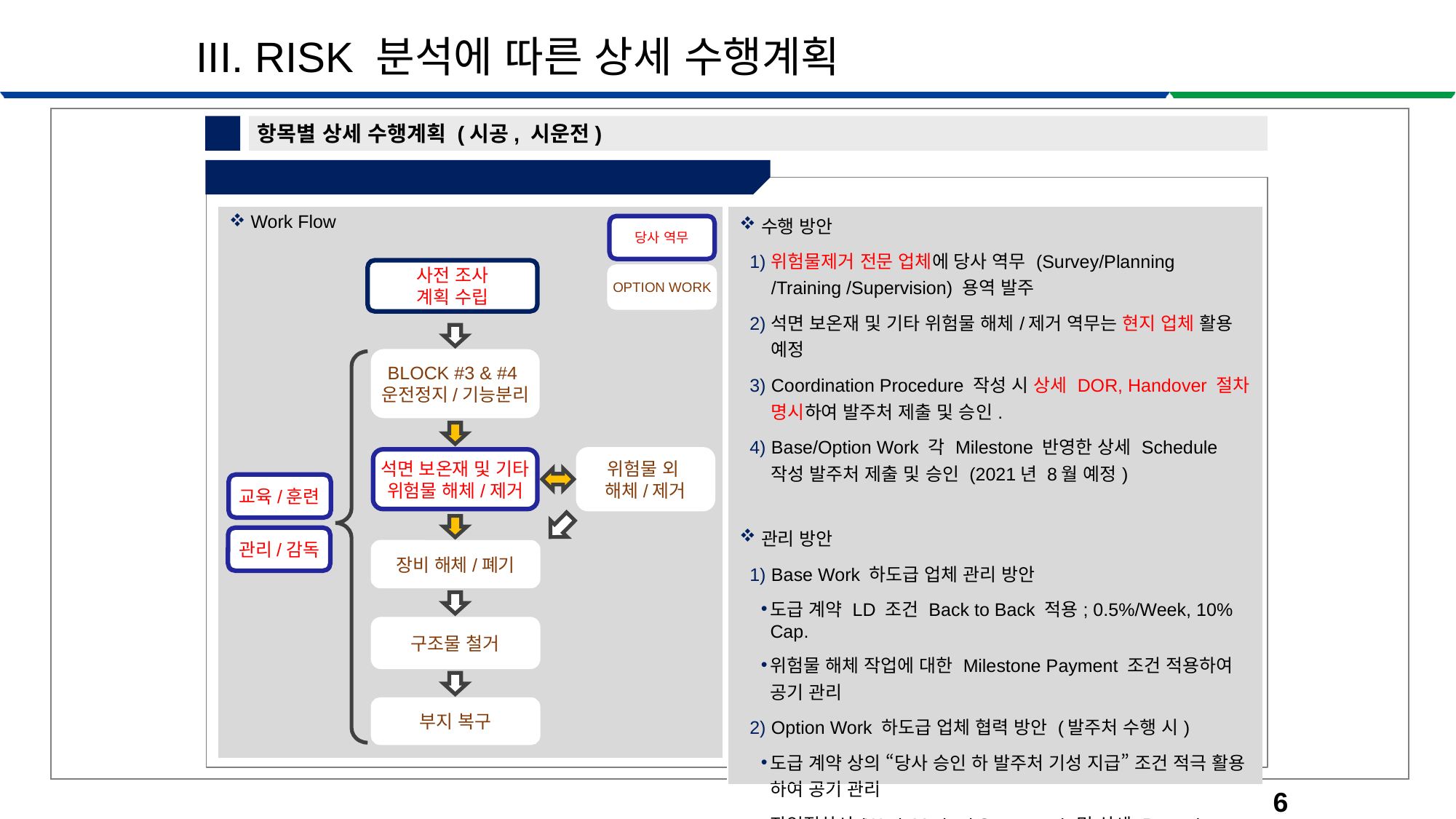

III. RISK 분석에 따른 상세 수행계획
5
항목별 상세 수행계획 (시공, 시운전)
⑧ Block 3&4 위험물 제거 수행 방안

| Work Flow |
| --- |
| 수행 방안 위험물제거 전문 업체에 당사 역무 (Survey/Planning /Training /Supervision) 용역 발주 석면 보온재 및 기타 위험물 해체/제거 역무는 현지 업체 활용 예정 Coordination Procedure 작성 시 상세 DOR, Handover 절차 명시하여 발주처 제출 및 승인. Base/Option Work 각 Milestone 반영한 상세 Schedule 작성 발주처 제출 및 승인 (2021년 8월 예정) 관리 방안 Base Work 하도급 업체 관리 방안 도급 계약 LD 조건 Back to Back 적용; 0.5%/Week, 10% Cap. 위험물 해체 작업에 대한 Milestone Payment 조건 적용하여 공기 관리 Option Work 하도급 업체 협력 방안 (발주처 수행 시) 도급 계약 상의 “당사 승인 하 발주처 기성 지급” 조건 적극 활용 하여 공기 관리 작업절차서(Work Method Statement) 및 상세 Procedure 발주처 승인 전 사전 협의 |
| --- |
당사 역무
사전 조사
계획 수립
OPTION WORK

BLOCK #3 & #4
운전정지/기능분리

석면 보온재 및 기타
위험물 해체/제거
위험물 외
해체/제거

교육/훈련

관리/감독
장비 해체/폐기

구조물 철거

부지 복구
64